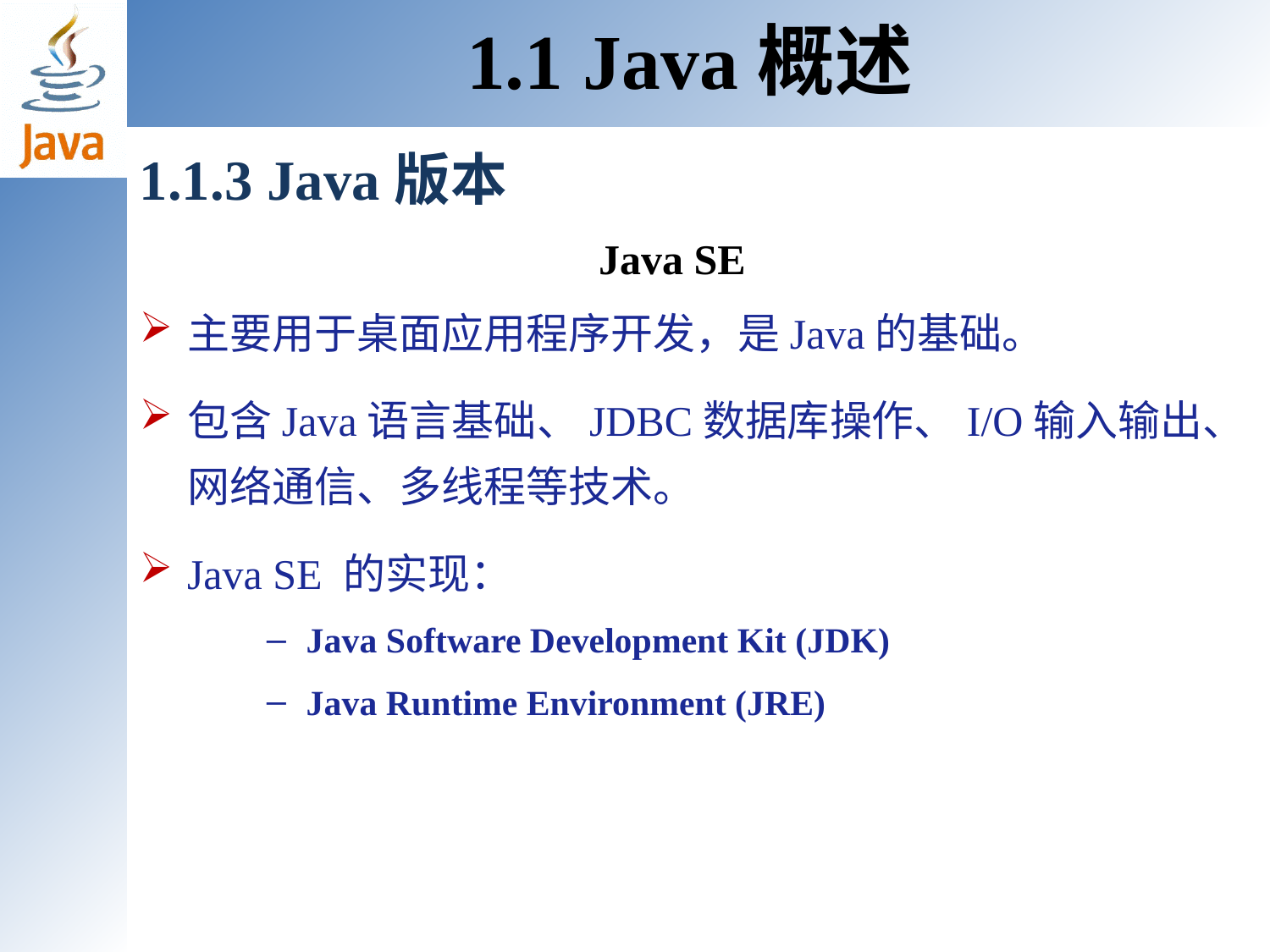

1.1 Java概述
1.1.3 Java版本
Java SE
主要用于桌面应用程序开发，是Java的基础。
包含Java语言基础、JDBC数据库操作、I/O输入输出、网络通信、多线程等技术。
Java SE 的实现：
Java Software Development Kit (JDK)
Java Runtime Environment (JRE)
67